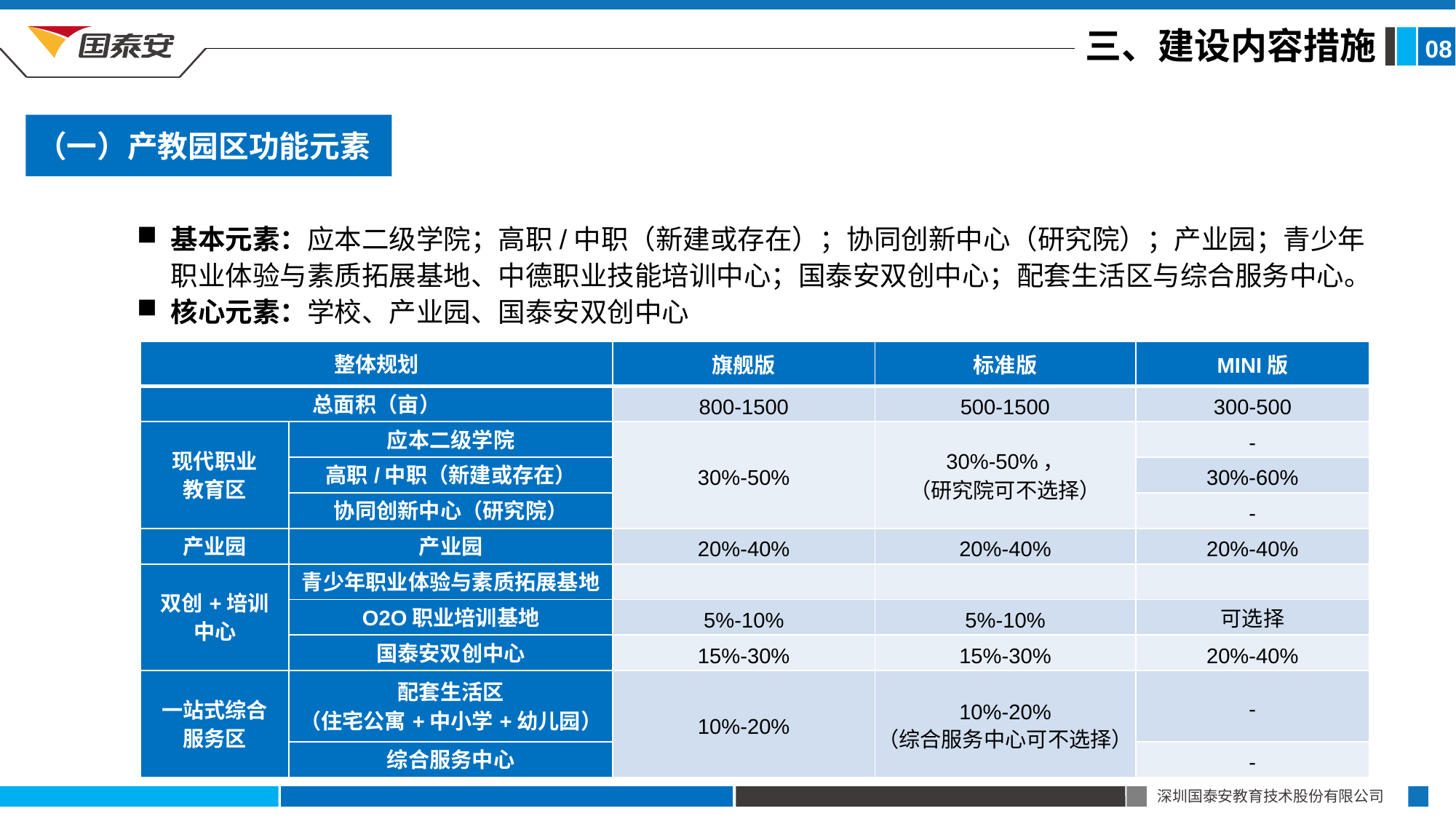

三、建设内容措施
08
（一）产教园区功能元素
基本元素：应本二级学院；高职/中职（新建或存在）；协同创新中心（研究院）；产业园；青少年职业体验与素质拓展基地、中德职业技能培训中心；国泰安双创中心；配套生活区与综合服务中心。
核心元素：学校、产业园、国泰安双创中心
| 整体规划 |  | 旗舰版 | 标准版 | MINI版 |
| --- | --- | --- | --- | --- |
| 总面积（亩） |  | 800-1500 | 500-1500 | 300-500 |
| 现代职业 教育区 | 应本二级学院 | 30%-50% | 30%-50%， （研究院可不选择） | - |
|  | 高职/中职（新建或存在） |  |  | 30%-60% |
|  | 协同创新中心（研究院） |  |  | - |
| 产业园 | 产业园 | 20%-40% | 20%-40% | 20%-40% |
| 双创+培训 中心 | 青少年职业体验与素质拓展基地 |  |  |  |
|  | O2O职业培训基地 | 5%-10% | 5%-10% | 可选择 |
|  | 国泰安双创中心 | 15%-30% | 15%-30% | 20%-40% |
| 一站式综合 服务区 | 配套生活区 （住宅公寓+中小学+幼儿园） | 10%-20% | 10%-20% （综合服务中心可不选择） | - |
|  | 综合服务中心 |  |  | - |